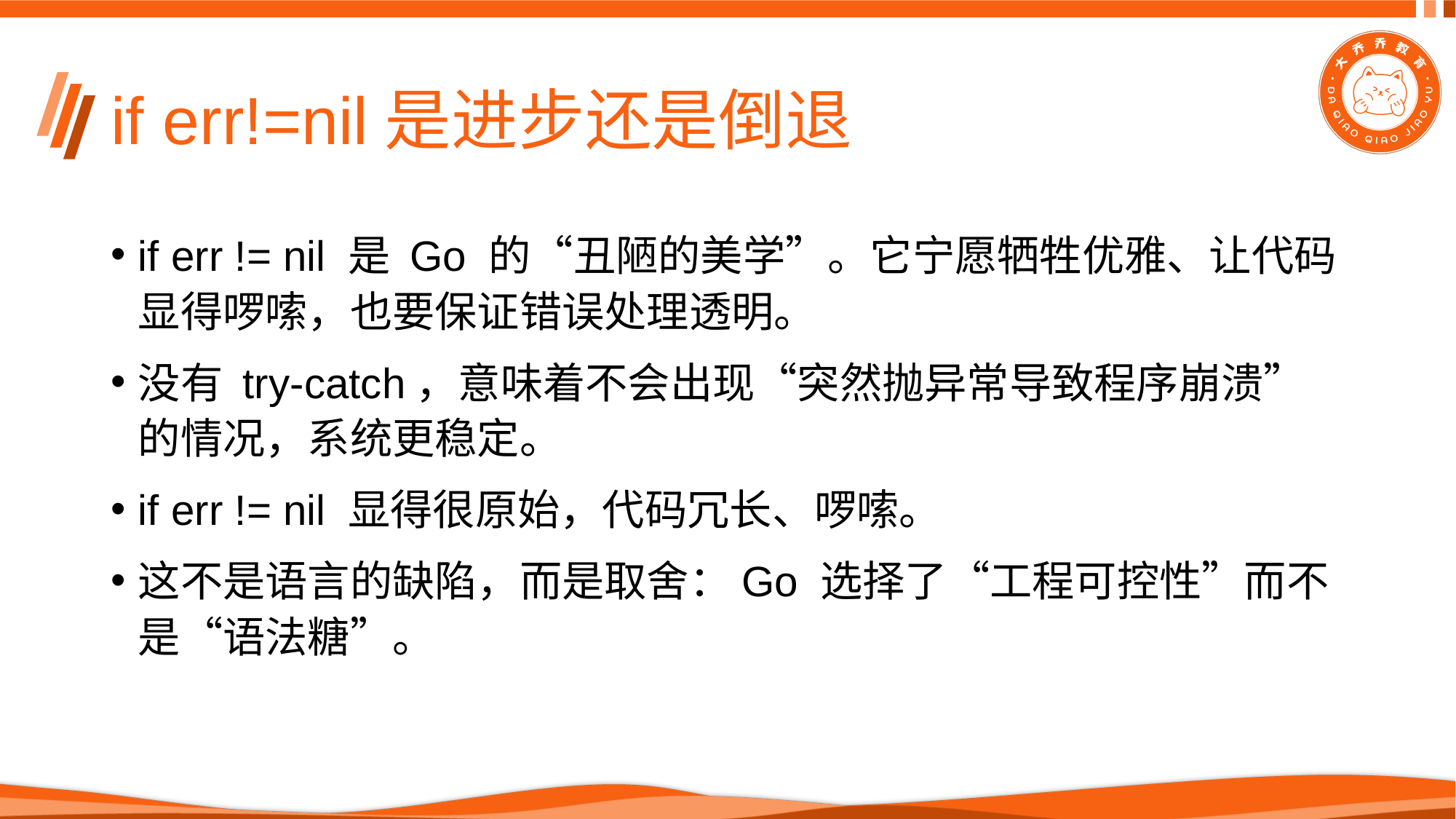

# if err!=nil是进步还是倒退
if err != nil 是 Go 的“丑陋的美学”。它宁愿牺牲优雅、让代码显得啰嗦，也要保证错误处理透明。
没有 try-catch，意味着不会出现“突然抛异常导致程序崩溃”的情况，系统更稳定。
if err != nil 显得很原始，代码冗长、啰嗦。
这不是语言的缺陷，而是取舍：Go 选择了“工程可控性”而不是“语法糖”。